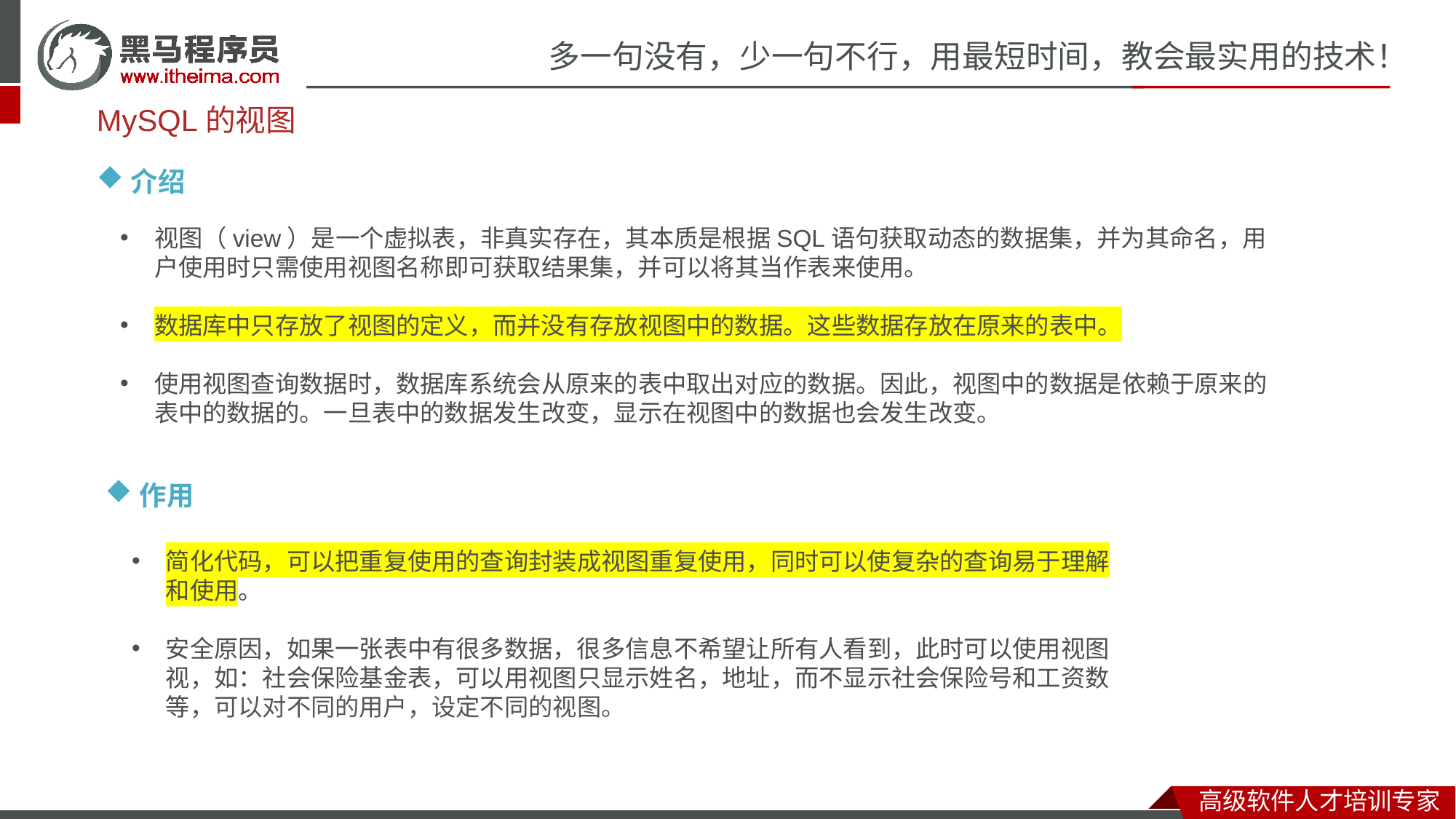

MySQL的视图
介绍

视图（view）是一个虚拟表，非真实存在，其本质是根据SQL语句获取动态的数据集，并为其命名，用户使用时只需使用视图名称即可获取结果集，并可以将其当作表来使用。

数据库中只存放了视图的定义，而并没有存放视图中的数据。这些数据存放在原来的表中。

使用视图查询数据时，数据库系统会从原来的表中取出对应的数据。因此，视图中的数据是依赖于原来的表中的数据的。一旦表中的数据发生改变，显示在视图中的数据也会发生改变。
作用
简化代码，可以把重复使用的查询封装成视图重复使用，同时可以使复杂的查询易于理解和使用。

安全原因，如果一张表中有很多数据，很多信息不希望让所有人看到，此时可以使用视图视，如：社会保险基金表，可以用视图只显示姓名，地址，而不显示社会保险号和工资数等，可以对不同的用户，设定不同的视图。